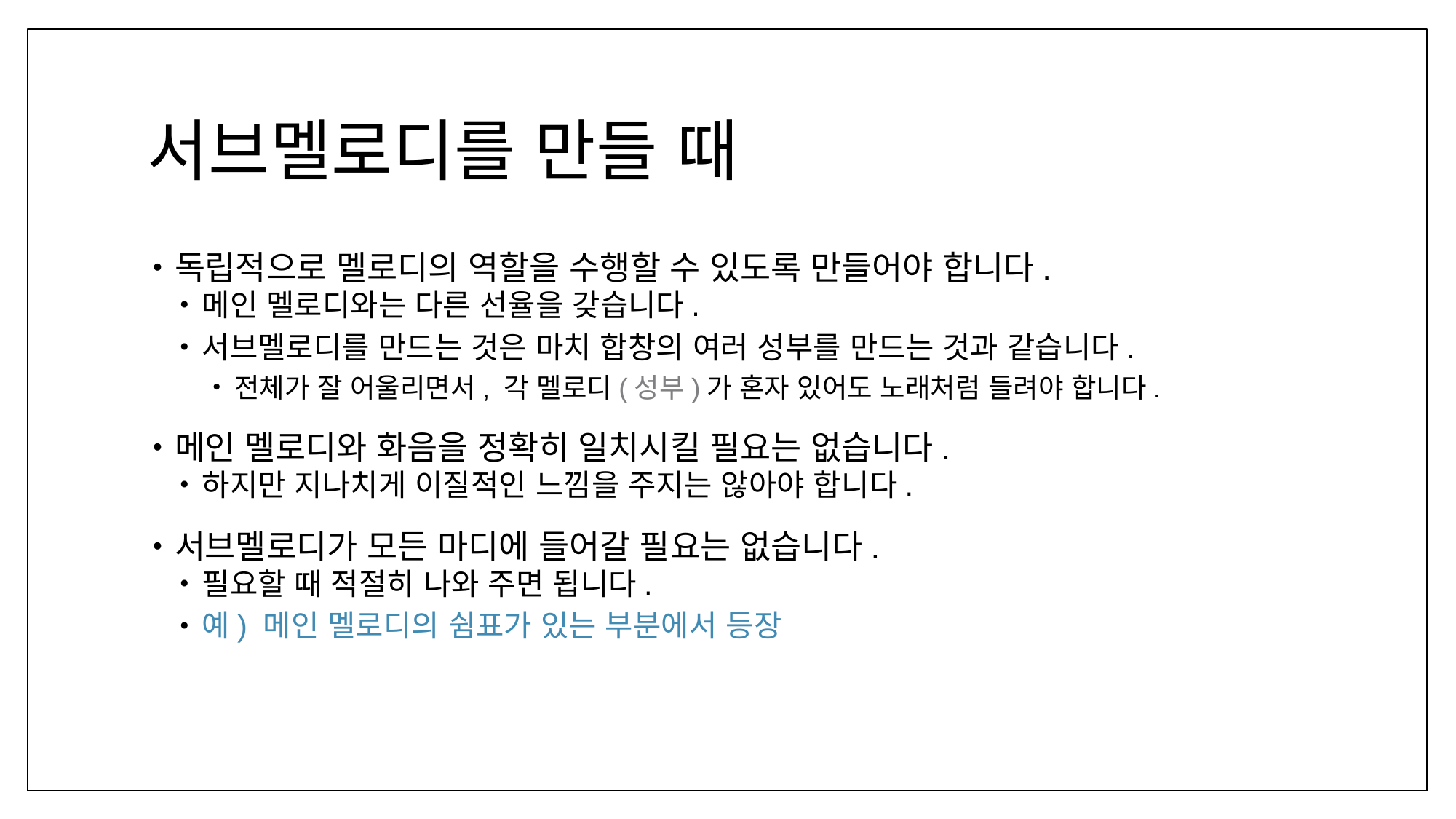

# 서브멜로디를 만들 때
독립적으로 멜로디의 역할을 수행할 수 있도록 만들어야 합니다.
메인 멜로디와는 다른 선율을 갖습니다.
서브멜로디를 만드는 것은 마치 합창의 여러 성부를 만드는 것과 같습니다.
전체가 잘 어울리면서, 각 멜로디(성부)가 혼자 있어도 노래처럼 들려야 합니다.
메인 멜로디와 화음을 정확히 일치시킬 필요는 없습니다.
하지만 지나치게 이질적인 느낌을 주지는 않아야 합니다.
서브멜로디가 모든 마디에 들어갈 필요는 없습니다.
필요할 때 적절히 나와 주면 됩니다.
예) 메인 멜로디의 쉼표가 있는 부분에서 등장